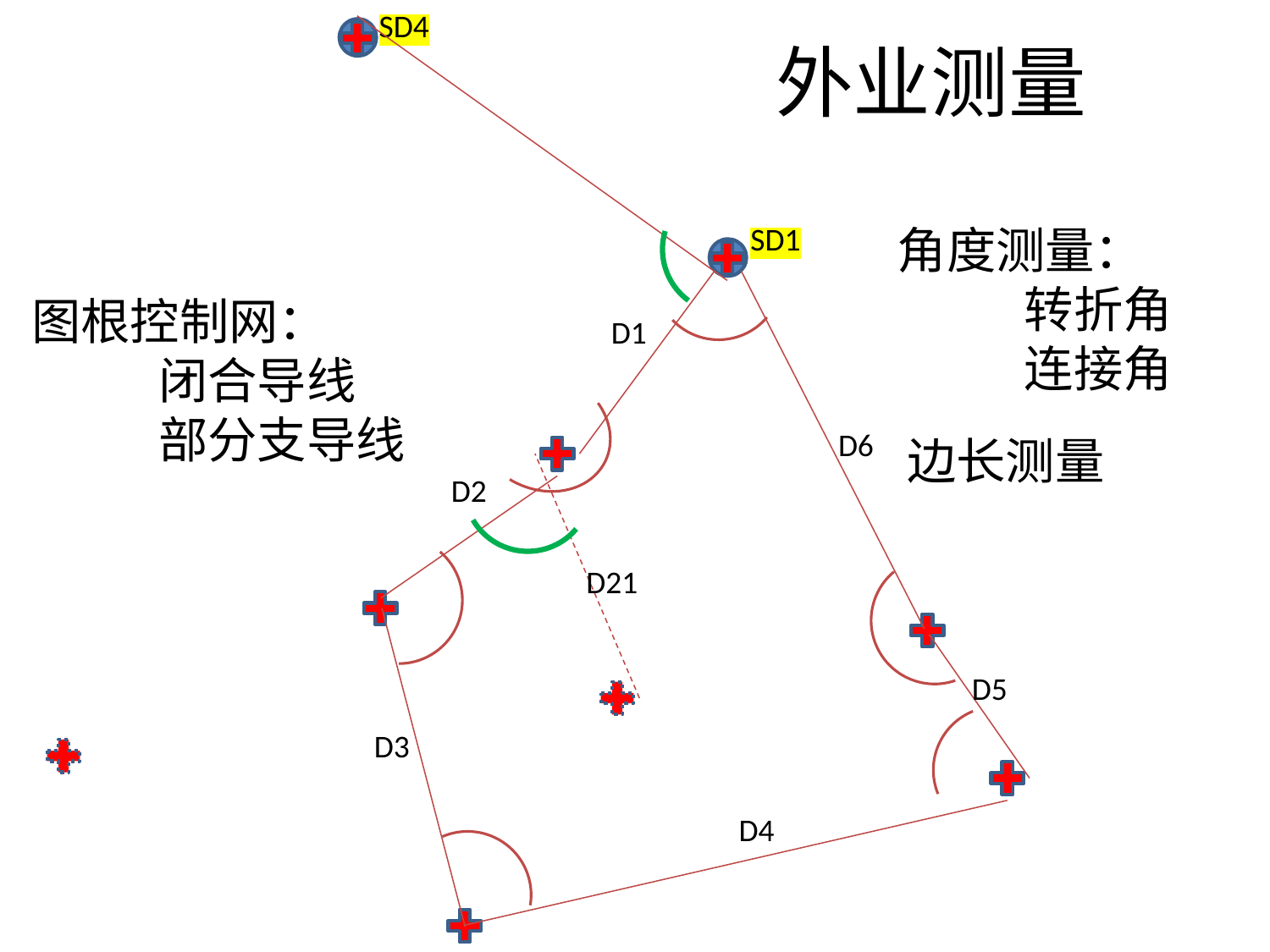

SD4
# 外业测量

SD1
角度测量：
	转折角
	连接角

图根控制网：
	闭合导线
	部分支导线
D1

D6
边长测量

D2

D21

D5

D3

D4